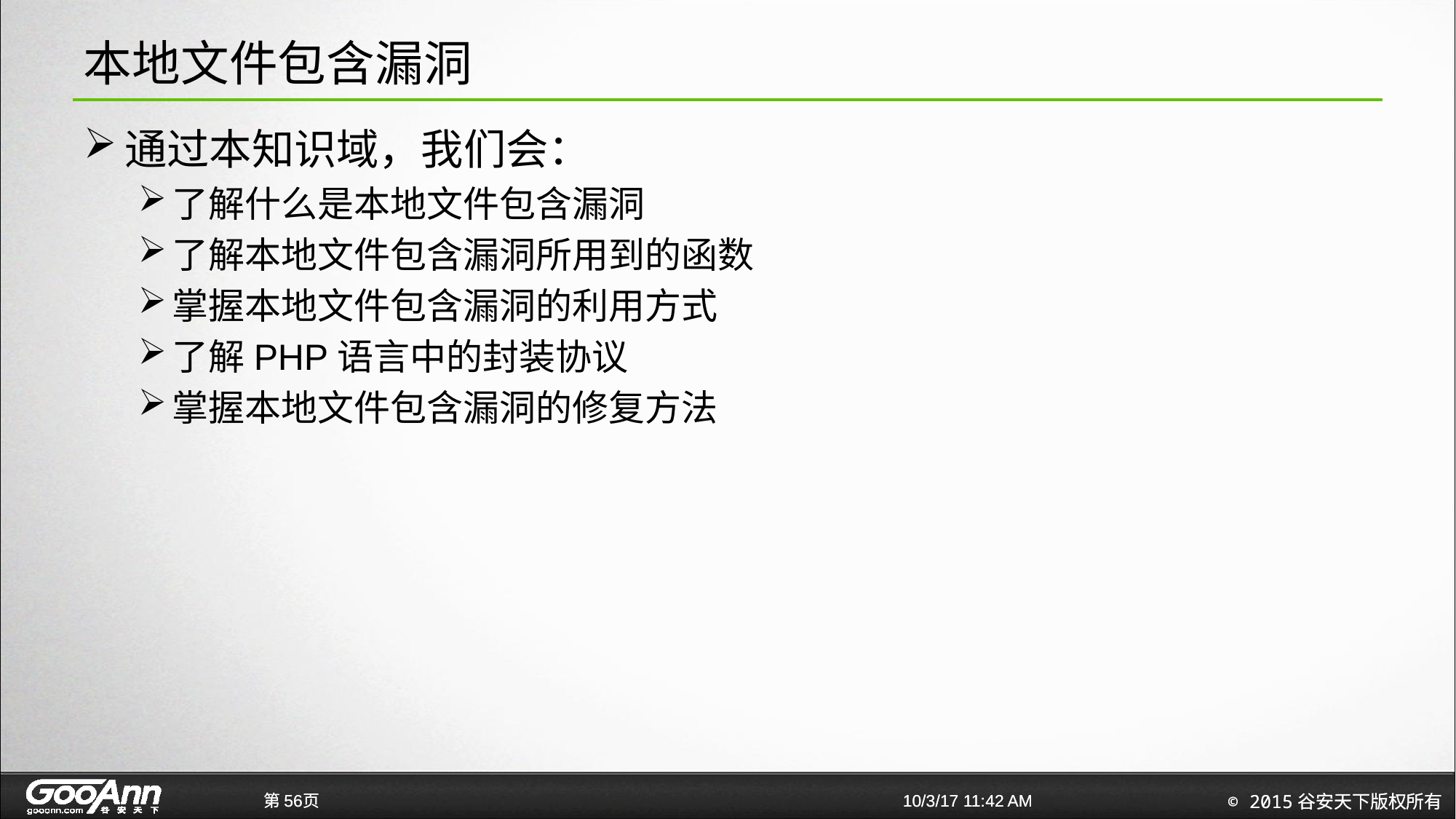

# 本地文件包含漏洞
通过本知识域，我们会：
了解什么是本地文件包含漏洞
了解本地文件包含漏洞所用到的函数
掌握本地文件包含漏洞的利用方式
了解PHP语言中的封装协议
掌握本地文件包含漏洞的修复方法